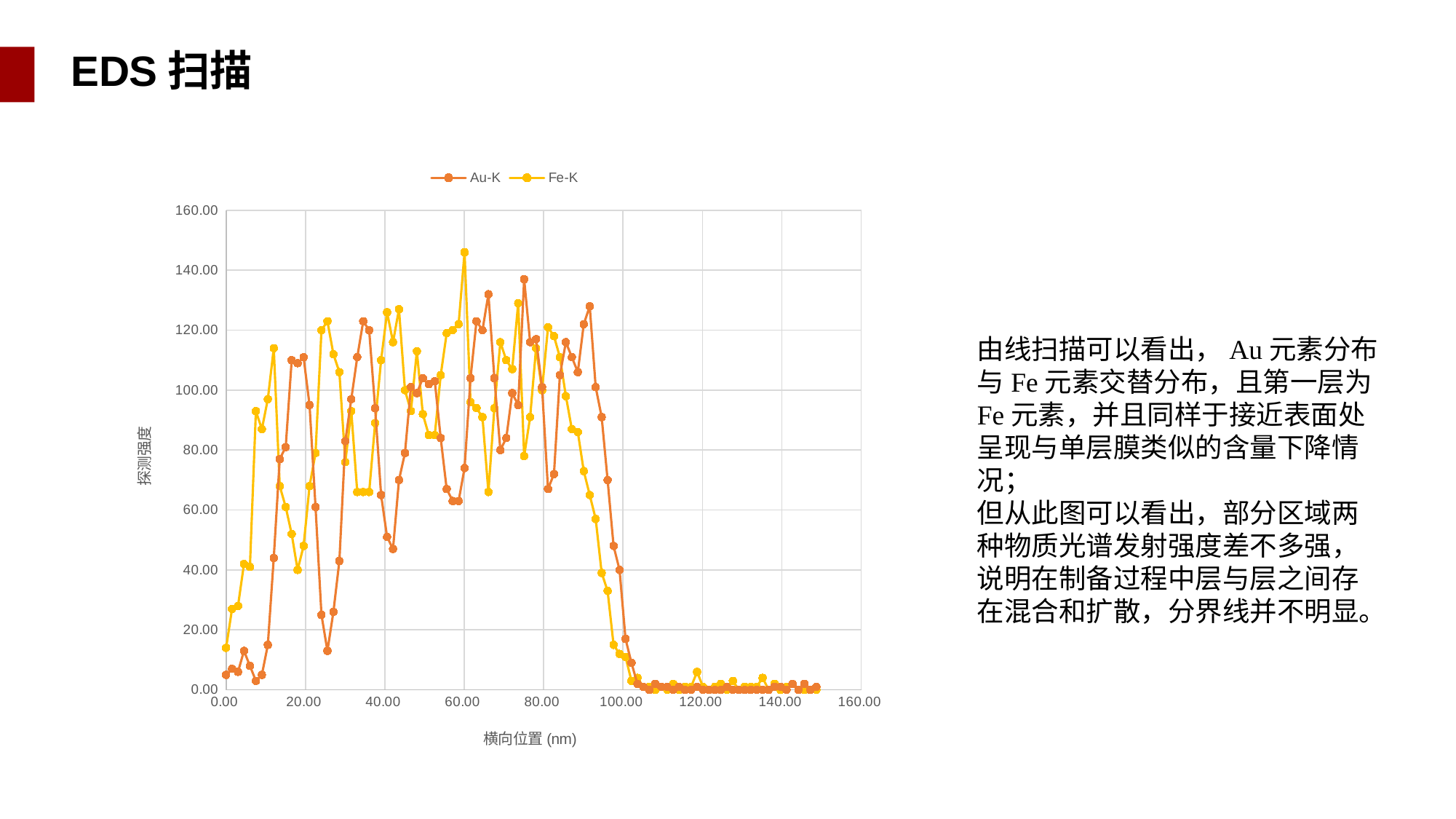

EDS扫描

### Chart

| Category | Au-K | Fe-K |
|---|---|---|
由线扫描可以看出，Au元素分布与Fe元素交替分布，且第一层为Fe元素，并且同样于接近表面处呈现与单层膜类似的含量下降情况；
但从此图可以看出，部分区域两种物质光谱发射强度差不多强，说明在制备过程中层与层之间存在混合和扩散，分界线并不明显。
81